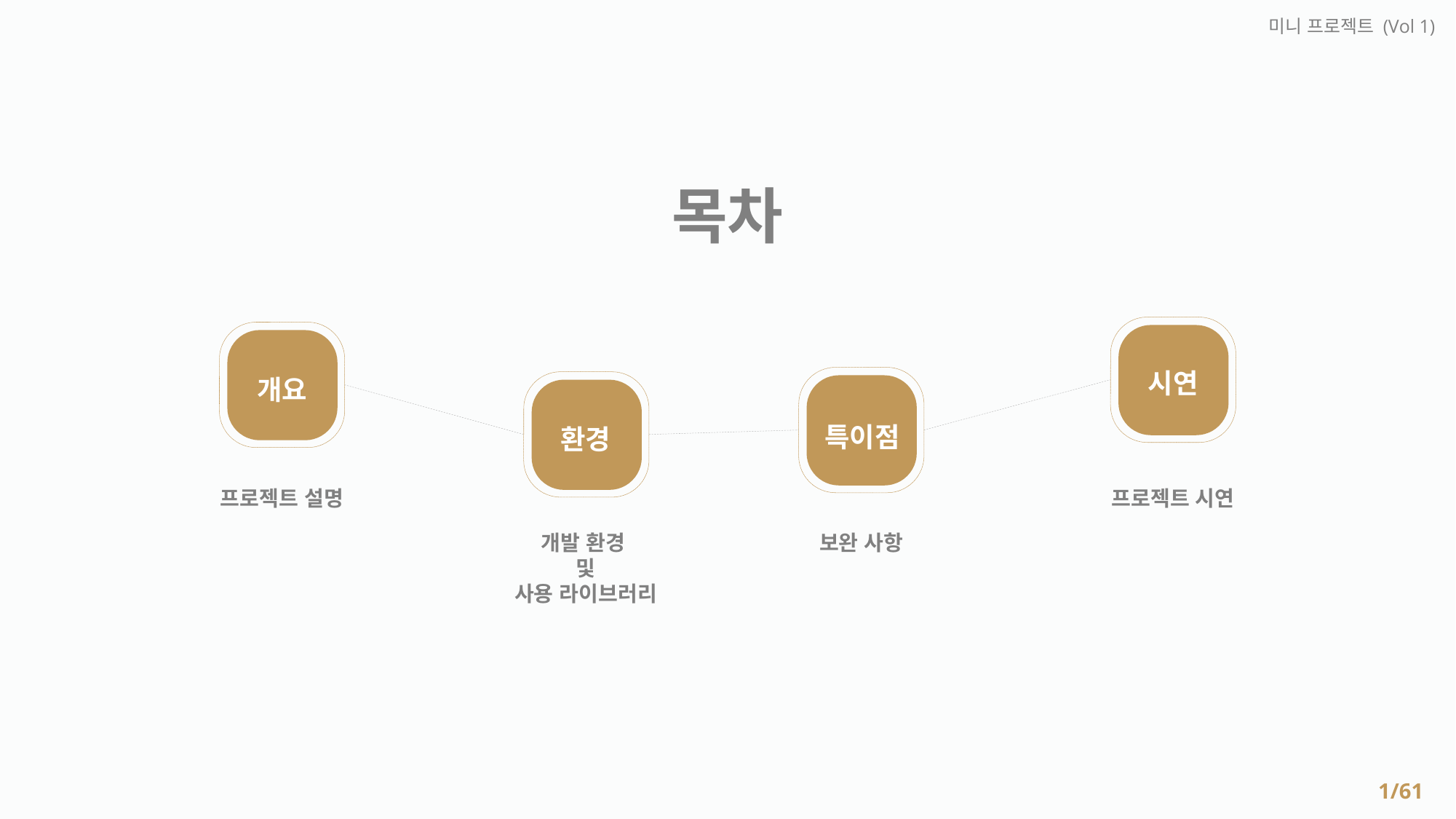

미니 프로젝트 (Vol 1)
목차

시연
개요

특이점
환경
프로젝트 시연
프로젝트 설명
개발 환경
및
사용 라이브러리
보완 사항

1/61